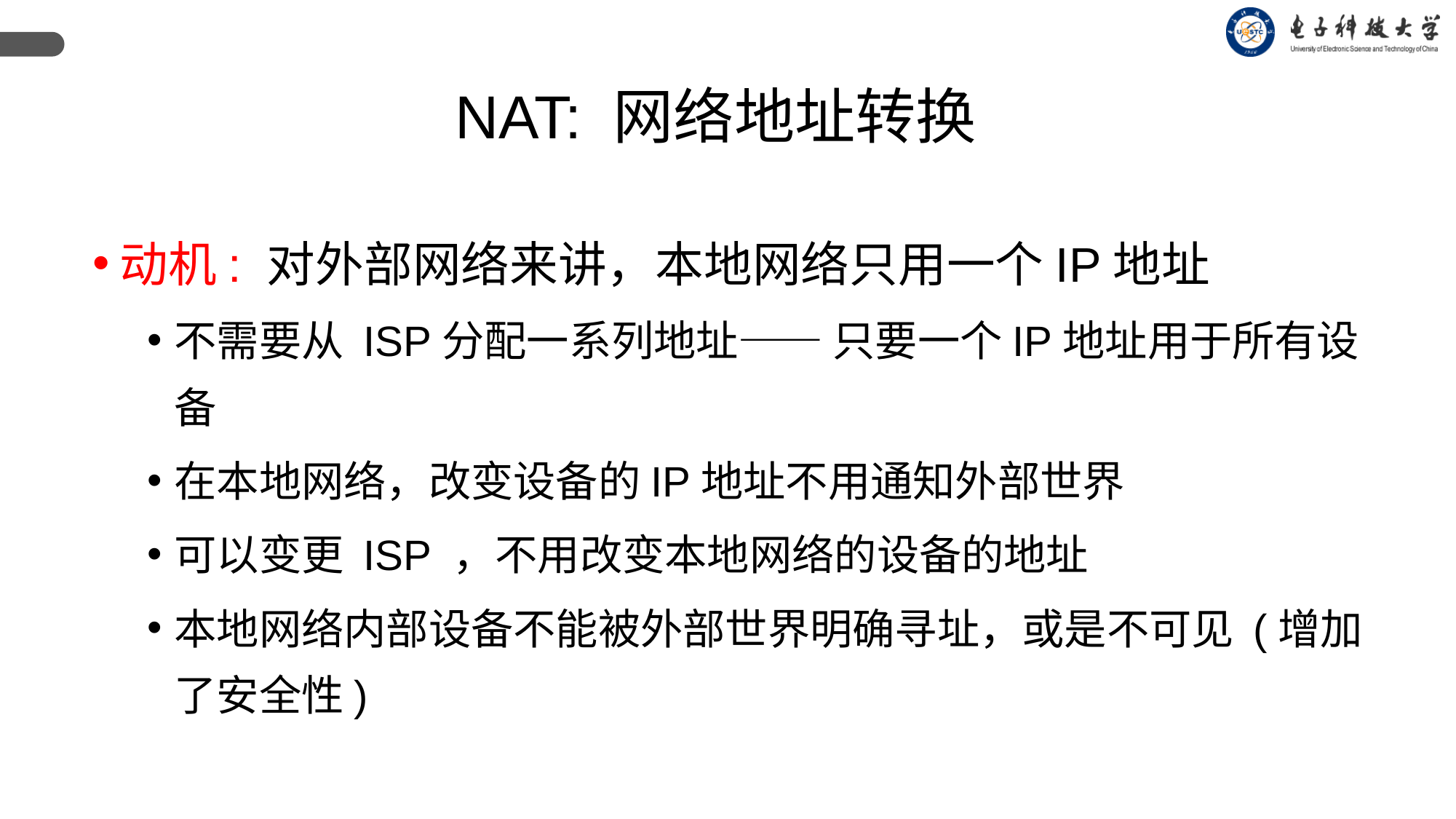

NAT: 网络地址转换
动机: 对外部网络来讲，本地网络只用一个IP地址
不需要从 ISP分配一系列地址—— 只要一个IP地址用于所有设备
在本地网络，改变设备的IP地址不用通知外部世界
可以变更 ISP ，不用改变本地网络的设备的地址
本地网络内部设备不能被外部世界明确寻址，或是不可见 (增加了安全性)